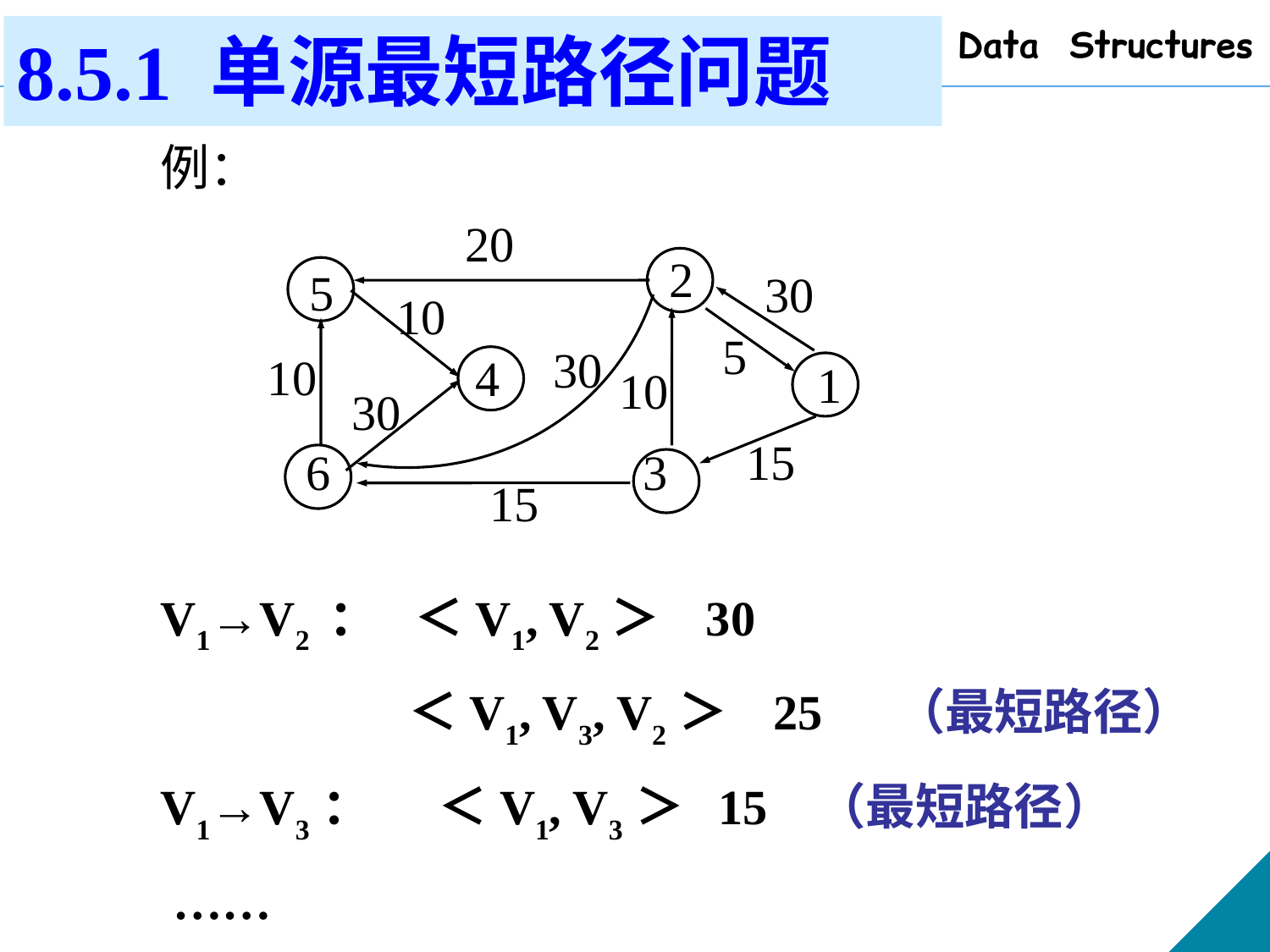

8.5.1 单源最短路径问题

            例：
20

2

5

30
10

5
30
10
4

1

10

30

15
3
6

15

V1→V2 ： 	＜V1, V2＞   30
                     ＜V1, V3, V2＞   25     （最短路径）
V1→V3：      ＜V1, V3＞  15   （最短路径）
 ……